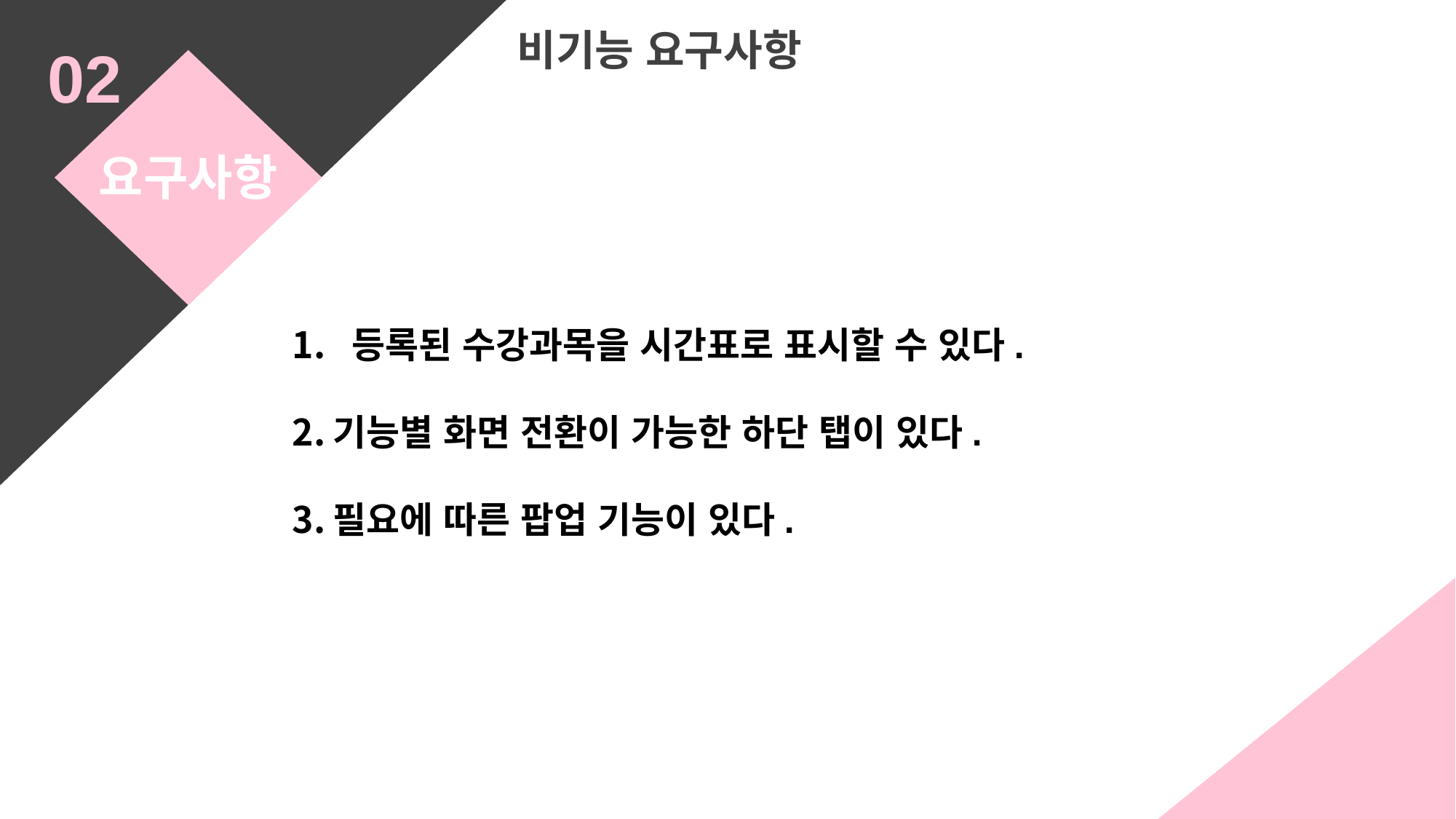

비기능 요구사항
02
요구사항
 등록된 수강과목을 시간표로 표시할 수 있다.
기능별 화면 전환이 가능한 하단 탭이 있다.
필요에 따른 팝업 기능이 있다.